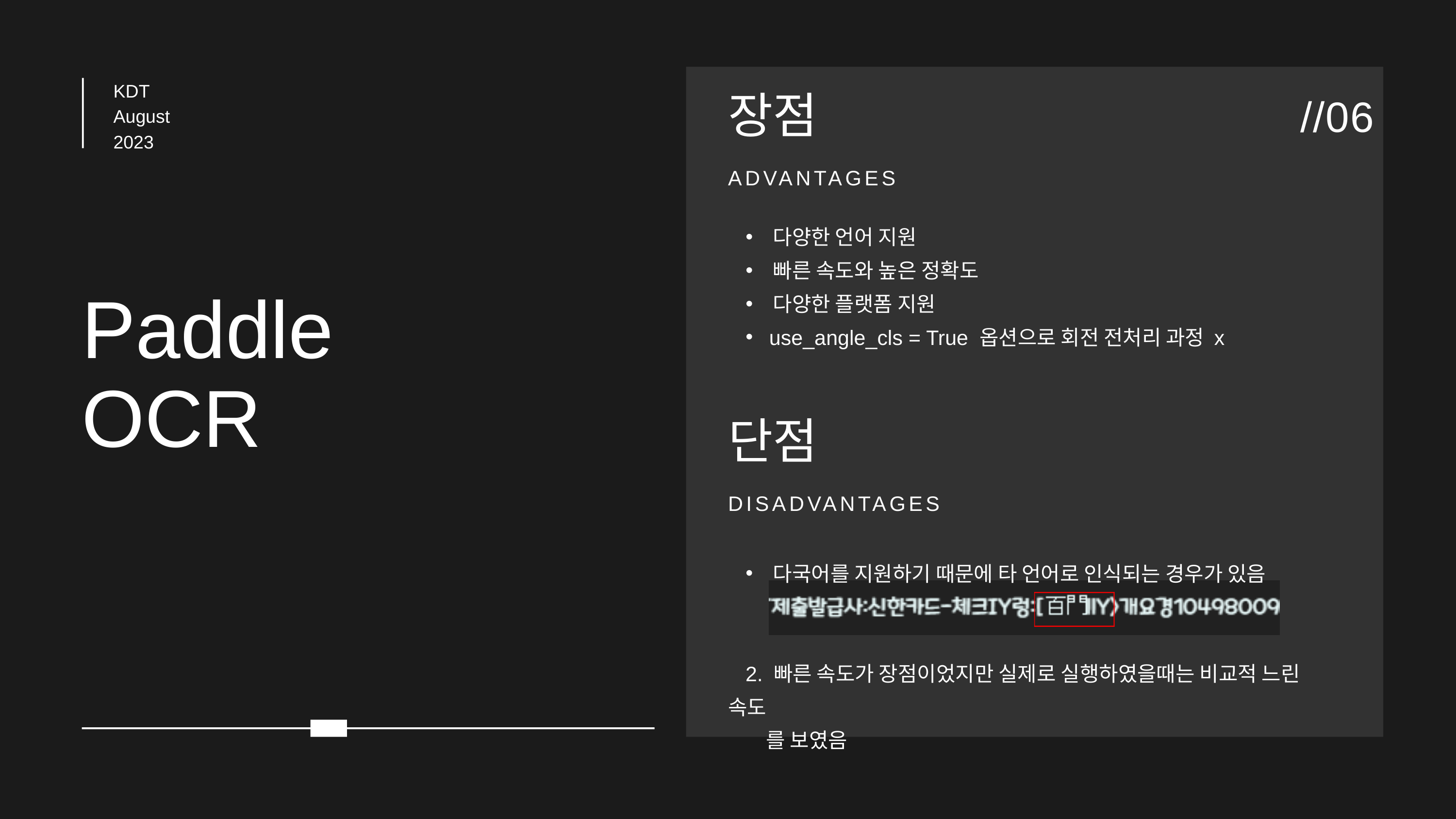

KDT
August
2023
//06
장점
ADVANTAGES
 다양한 언어 지원
 빠른 속도와 높은 정확도
 다양한 플랫폼 지원
 use_angle_cls = True 옵션으로 회전 전처리 과정 x
Paddle
OCR
단점
DISADVANTAGES
 다국어를 지원하기 때문에 타 언어로 인식되는 경우가 있음

   2. 빠른 속도가 장점이었지만 실제로 실행하였을때는 비교적 느린 속도
       를 보였음